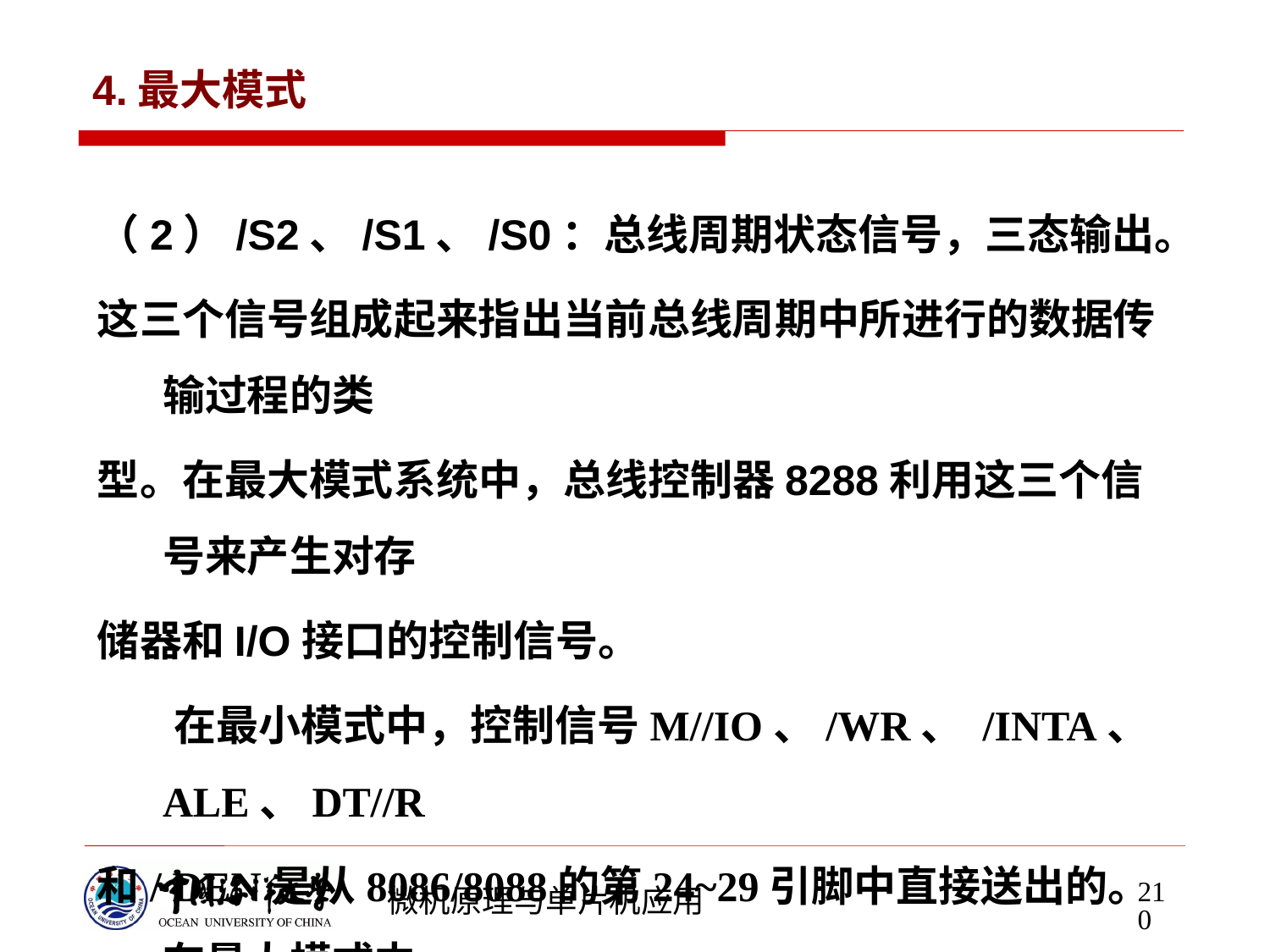

# 4.最大模式
（2）/S2、/S1、/S0：总线周期状态信号，三态输出。
这三个信号组成起来指出当前总线周期中所进行的数据传输过程的类
型。在最大模式系统中，总线控制器8288利用这三个信号来产生对存
储器和I/O接口的控制信号。
       在最小模式中，控制信号M//IO、/WR、 /INTA、 ALE、DT//R
和/ DEN是从8086/8088的第24~29引脚中直接送出的。在最大模式中，
状态信号/S2、/S1、/S0隐含了上面的这些信息，通过使用总线控制器
8288,就可以从/S2、/S1、/S0中组合出这些信息。

210